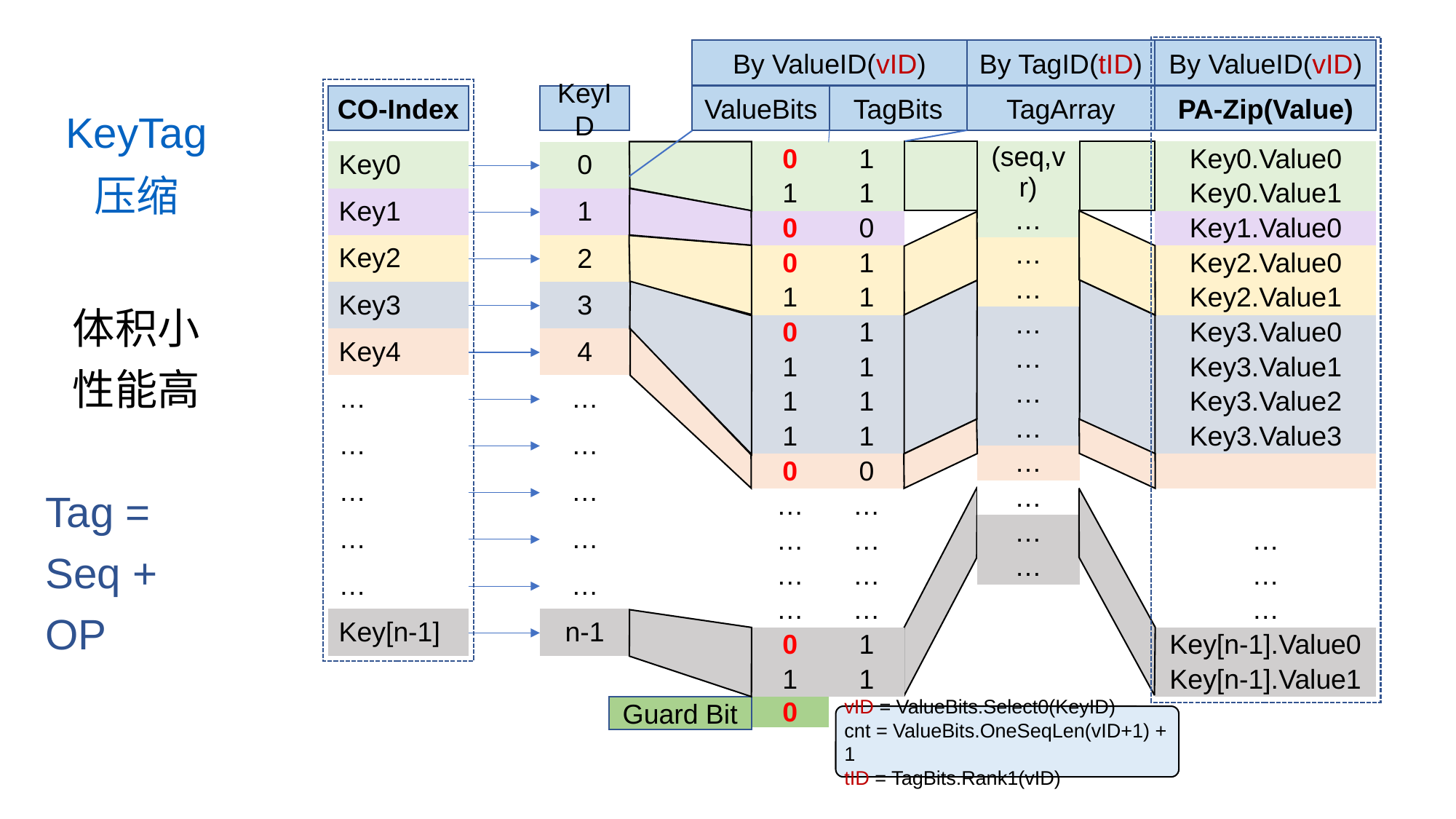

By ValueID(vID)
By TagID(tID)
By ValueID(vID)

KeyID
PA-Zip(Value)
TagArray
ValueBits
TagBits
CO-Index
KeyTag
压缩

体积小
性能高

Tag =
Seq + OP

| (seq,vr) |
| --- |
| … |
| … |
| … |
| … |
| … |
| … |
| … |
| … |
| … |
| … |
| … |

| Key0.Value0 |
| --- |
| Key0.Value1 |
| Key1.Value0 |
| Key2.Value0 |
| Key2.Value1 |
| Key3.Value0 |
| Key3.Value1 |
| Key3.Value2 |
| Key3.Value3 |
|  |
|  |
| … |
| … |
| … |
| Key[n-1].Value0 |
| Key[n-1].Value1 |
| Key0 |
| --- |
| Key1 |
| Key2 |
| Key3 |
| Key4 |
| … |
| … |
| … |
| … |
| … |
| Key[n-1] |
| 0 |
| --- |
| 1 |
| 0 |
| 0 |
| 1 |
| 0 |
| 1 |
| 1 |
| 1 |
| 0 |
| … |
| … |
| … |
| … |
| 0 |
| 1 |
| 0 |
| 1 |
| --- |
| 1 |
| 0 |
| 1 |
| 1 |
| 1 |
| 1 |
| 1 |
| 1 |
| 0 |
| … |
| … |
| … |
| … |
| 1 |
| 1 |
| 0 |
| --- |
| 1 |
| 2 |
| 3 |
| 4 |
| … |
| … |
| … |
| … |
| … |
| n-1 |

Guard Bit
vID = ValueBits.Select0(KeyID)
cnt = ValueBits.OneSeqLen(vID+1) + 1
tID = TagBits.Rank1(vID)